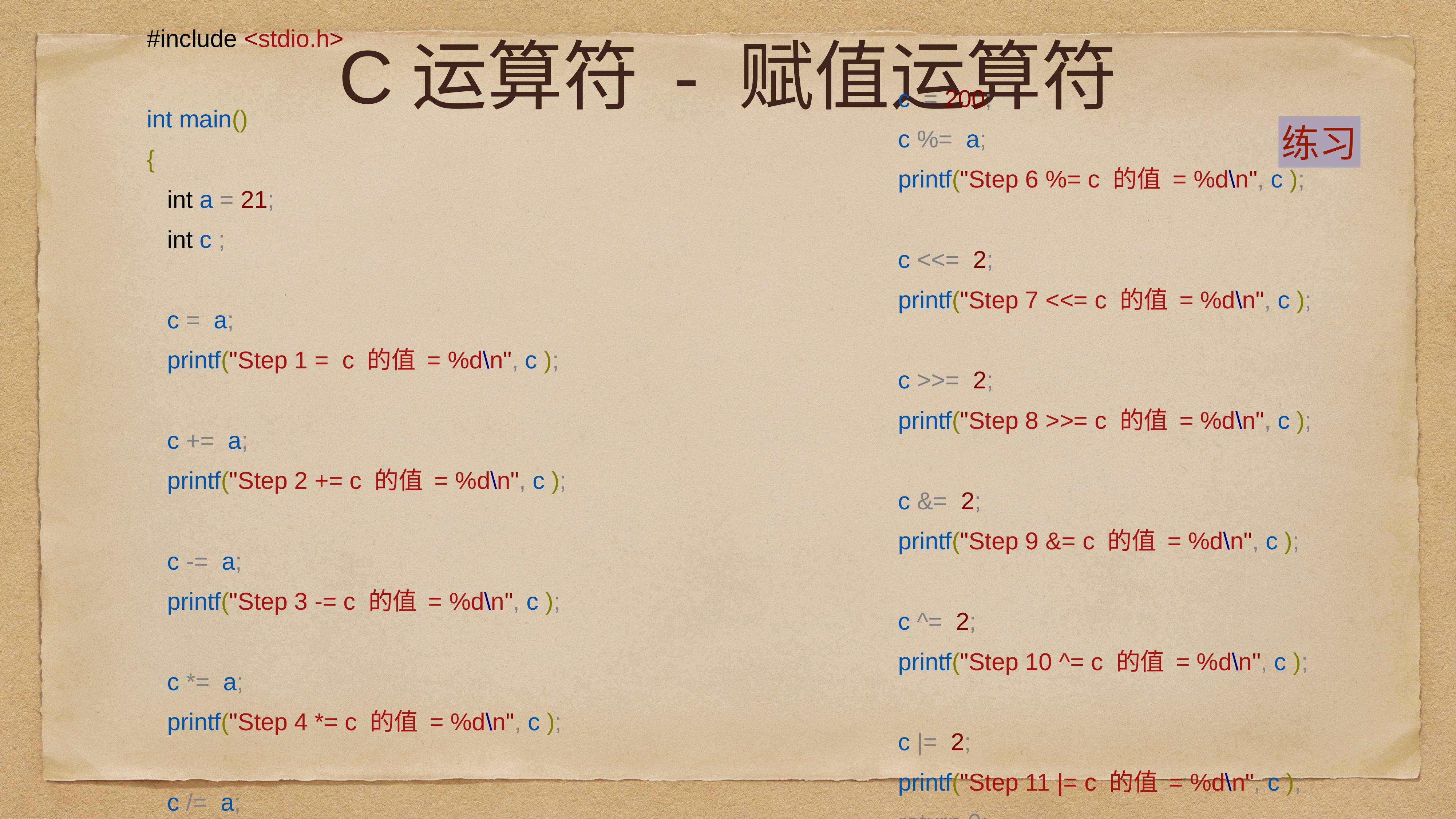

# C运算符 - 赋值运算符

   c  = 200;
   c %=  a;
   printf("Step 6 %= c 的值 = %d\n", c );

   c <<=  2;
   printf("Step 7 <<= c 的值 = %d\n", c );

   c >>=  2;
   printf("Step 8 >>= c 的值 = %d\n", c );

   c &=  2;
   printf("Step 9 &= c 的值 = %d\n", c );

   c ^=  2;
   printf("Step 10 ^= c 的值 = %d\n", c );

   c |=  2;
   printf("Step 11 |= c 的值 = %d\n", c );
   return 0;
}
#include <stdio.h>

int main()
{
   int a = 21;
   int c ;

   c =  a;
   printf("Step 1 =  c 的值 = %d\n", c );

   c +=  a;
   printf("Step 2 += c 的值 = %d\n", c );

   c -=  a;
   printf("Step 3 -= c 的值 = %d\n", c );

   c *=  a;
   printf("Step 4 *= c 的值 = %d\n", c );

   c /=  a;
   printf("Step 5 /= c 的值 = %d\n", c );
练习